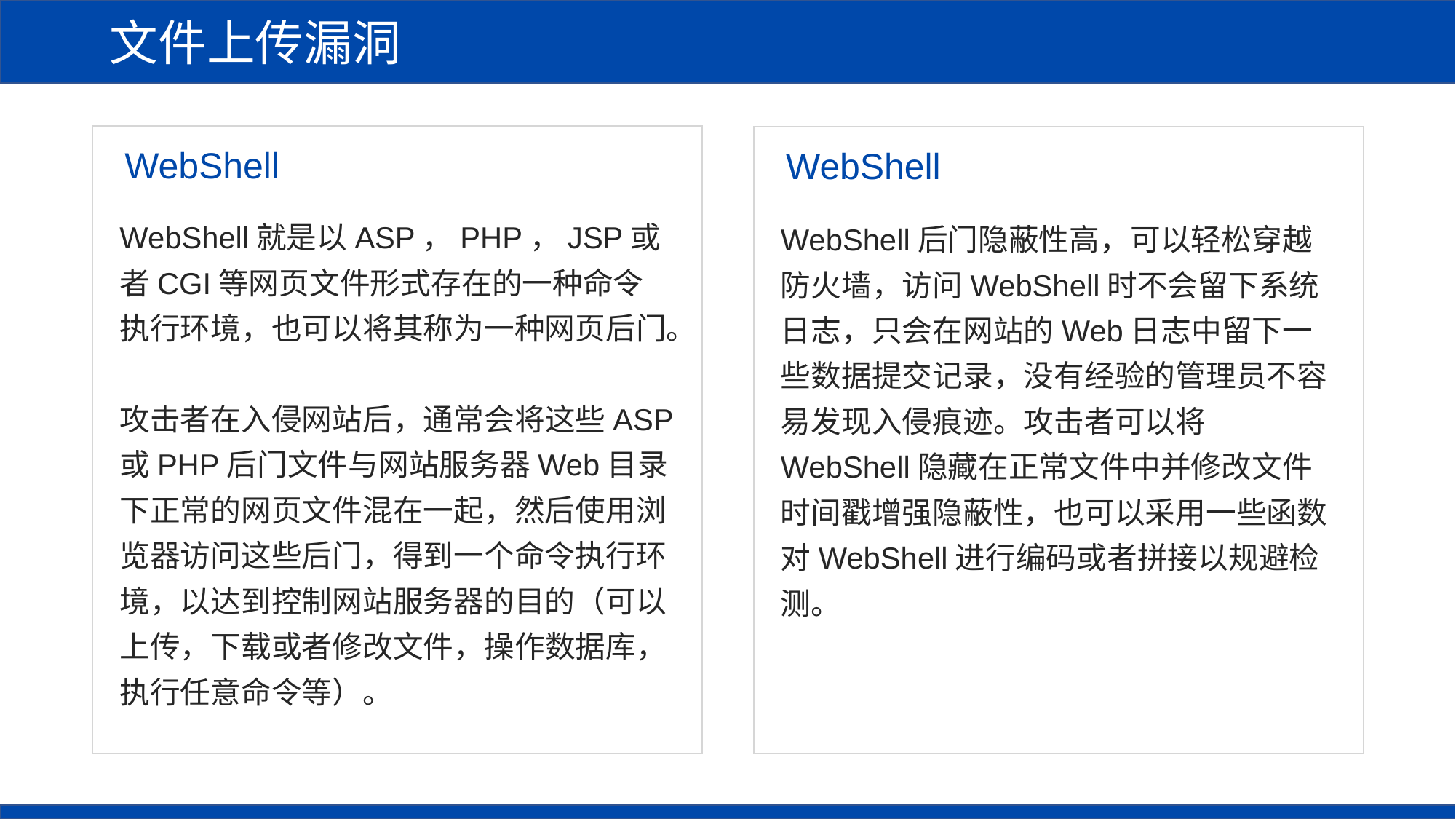

文件上传漏洞

WebShell
WebShell
WebShell就是以ASP，PHP，JSP或者CGI等网页文件形式存在的一种命令执行环境，也可以将其称为一种网页后门。

攻击者在入侵网站后，通常会将这些ASP或PHP后门文件与网站服务器Web目录下正常的网页文件混在一起，然后使用浏览器访问这些后门，得到一个命令执行环境，以达到控制网站服务器的目的（可以上传，下载或者修改文件，操作数据库，执行任意命令等）。
WebShell后门隐蔽性高，可以轻松穿越防火墙，访问WebShell时不会留下系统日志，只会在网站的Web日志中留下一些数据提交记录，没有经验的管理员不容易发现入侵痕迹。攻击者可以将WebShell隐藏在正常文件中并修改文件时间戳增强隐蔽性，也可以采用一些函数对WebShell进行编码或者拼接以规避检测。